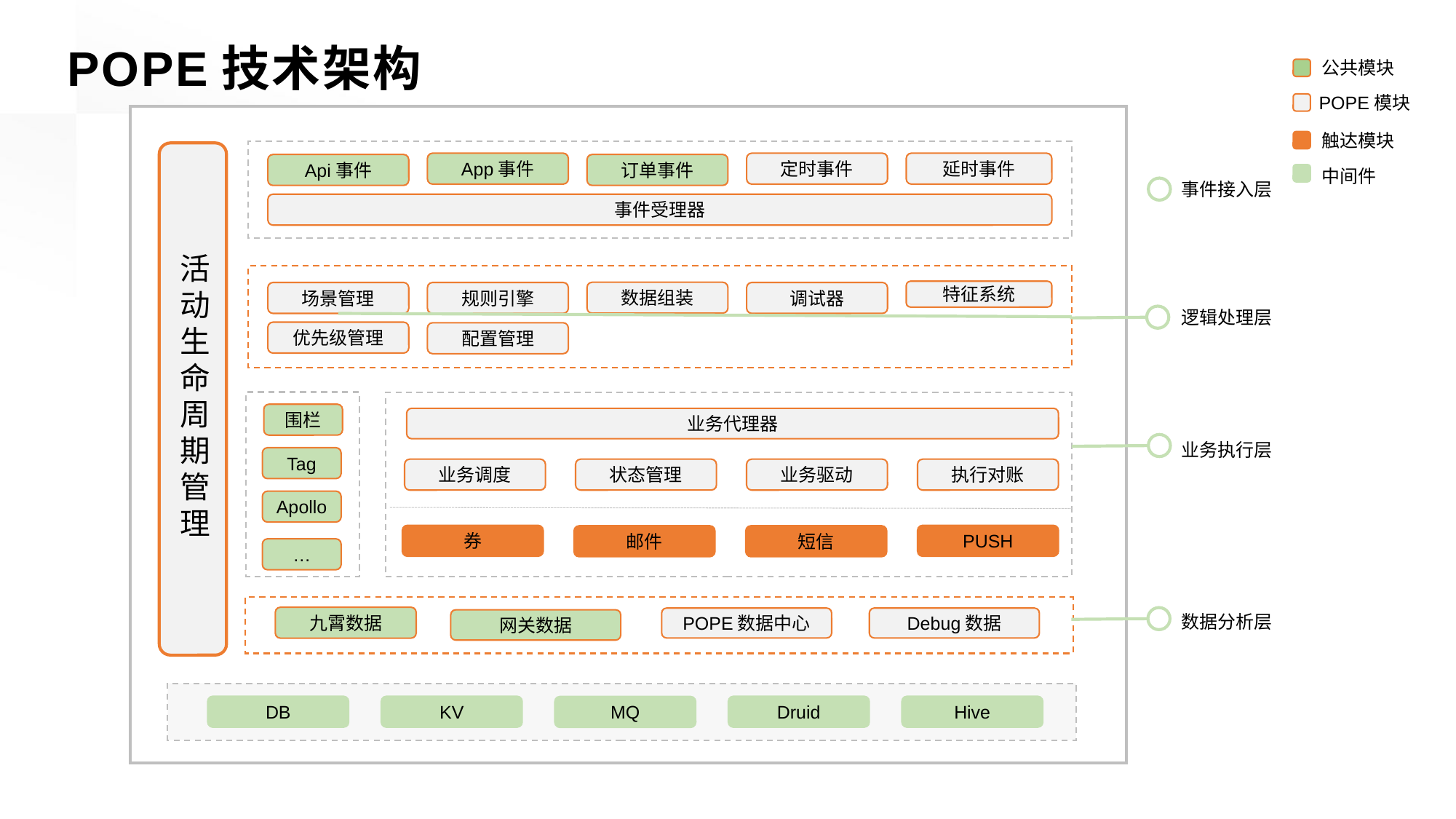

POPE技术架构
公共模块

POPE模块

触达模块

App事件
定时事件
延时事件
订单事件
Api事件
中间件

事件接入层

事件受理器
活动生命周期管理

特征系统
数据组装
调试器
场景管理
规则引擎
逻辑处理层

优先级管理
配置管理

围栏
业务代理器
业务执行层

Tag
业务调度
状态管理
业务驱动
执行对账
Apollo
券
PUSH
邮件
短信
…

数据分析层
九霄数据

POPE数据中心
Debug数据
网关数据

DB
KV
Druid
Hive
MQ